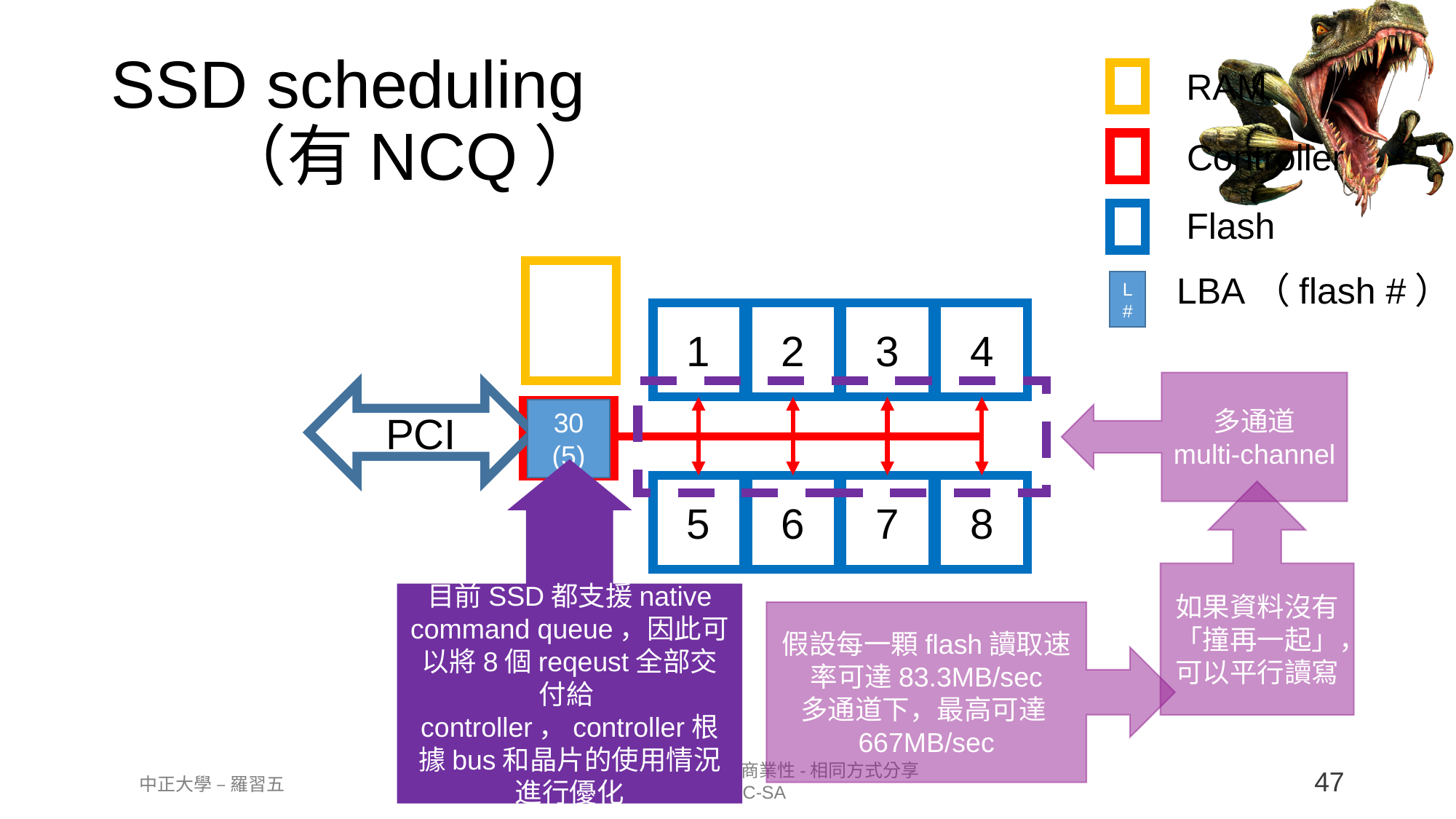

# SSD scheduling （有NCQ）
RAM

Controller

Flash

LBA（flash #）
L
#
4
1
2
3
多通道
multi-channel

PCI
50
(4)
10
(7)
7
(8)
100
(3)
25
(2)
60
(6)
16
(1)
30
(5)

目前SSD都支援native command queue，因此可以將8個reqeust全部交付給controller，controller根據bus和晶片的使用情況進行優化
8
5
6
7
如果資料沒有「撞再一起」，可以平行讀寫
假設每一顆flash讀取速率可達83.3MB/sec
多通道下，最高可達667MB/sec